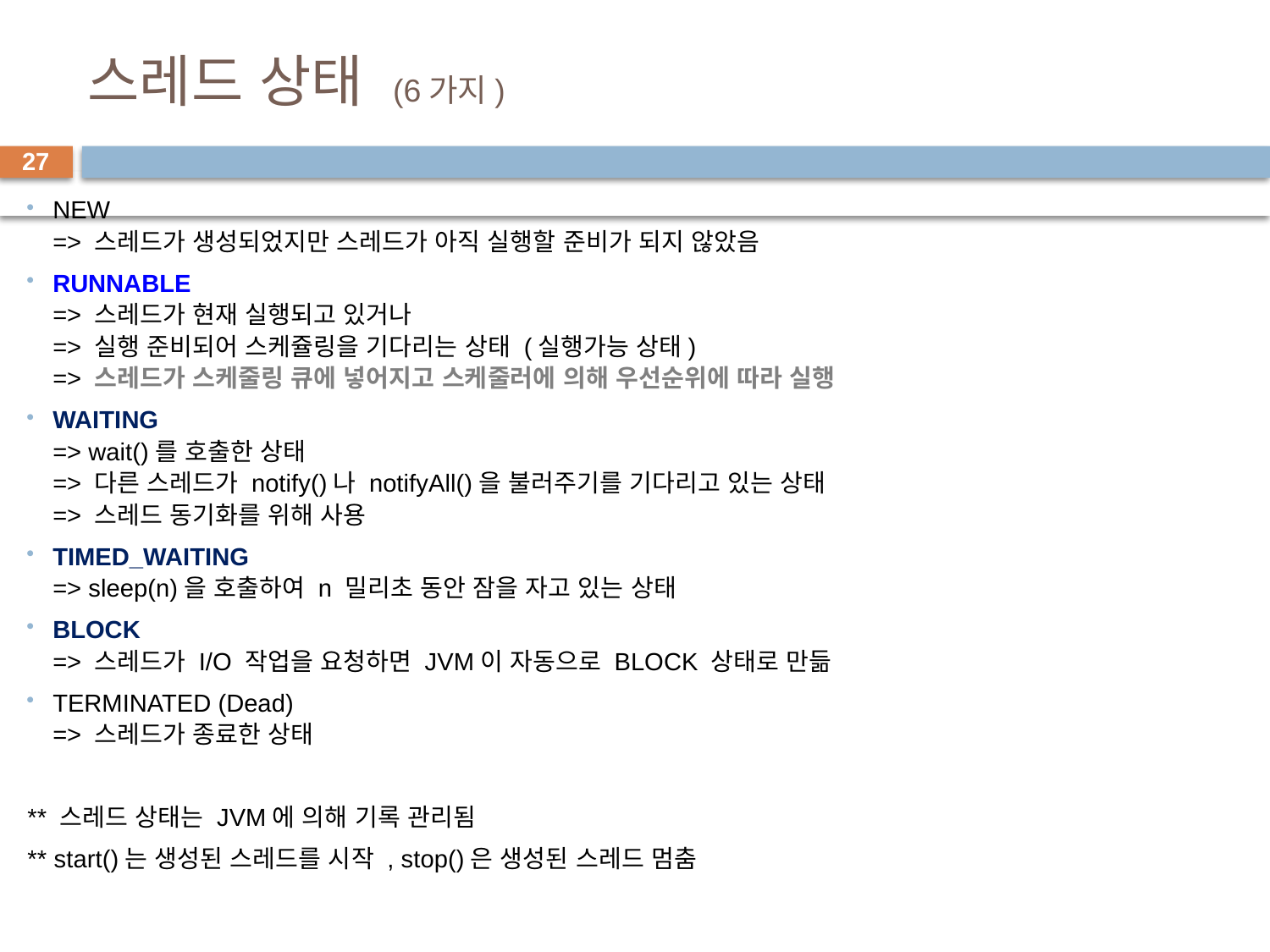

# 스레드 상태 (6가지)
27
NEW
=> 스레드가 생성되었지만 스레드가 아직 실행할 준비가 되지 않았음
RUNNABLE
=> 스레드가 현재 실행되고 있거나
=> 실행 준비되어 스케쥴링을 기다리는 상태 (실행가능 상태)
=> 스레드가 스케줄링 큐에 넣어지고 스케줄러에 의해 우선순위에 따라 실행
WAITING
=> wait()를 호출한 상태
=> 다른 스레드가 notify()나 notifyAll()을 불러주기를 기다리고 있는 상태
=> 스레드 동기화를 위해 사용
TIMED_WAITING
=> sleep(n)을 호출하여 n 밀리초 동안 잠을 자고 있는 상태
BLOCK
=> 스레드가 I/O 작업을 요청하면 JVM이 자동으로 BLOCK 상태로 만듦
TERMINATED (Dead)
=> 스레드가 종료한 상태

** 스레드 상태는 JVM에 의해 기록 관리됨
** start()는 생성된 스레드를 시작 , stop()은 생성된 스레드 멈춤